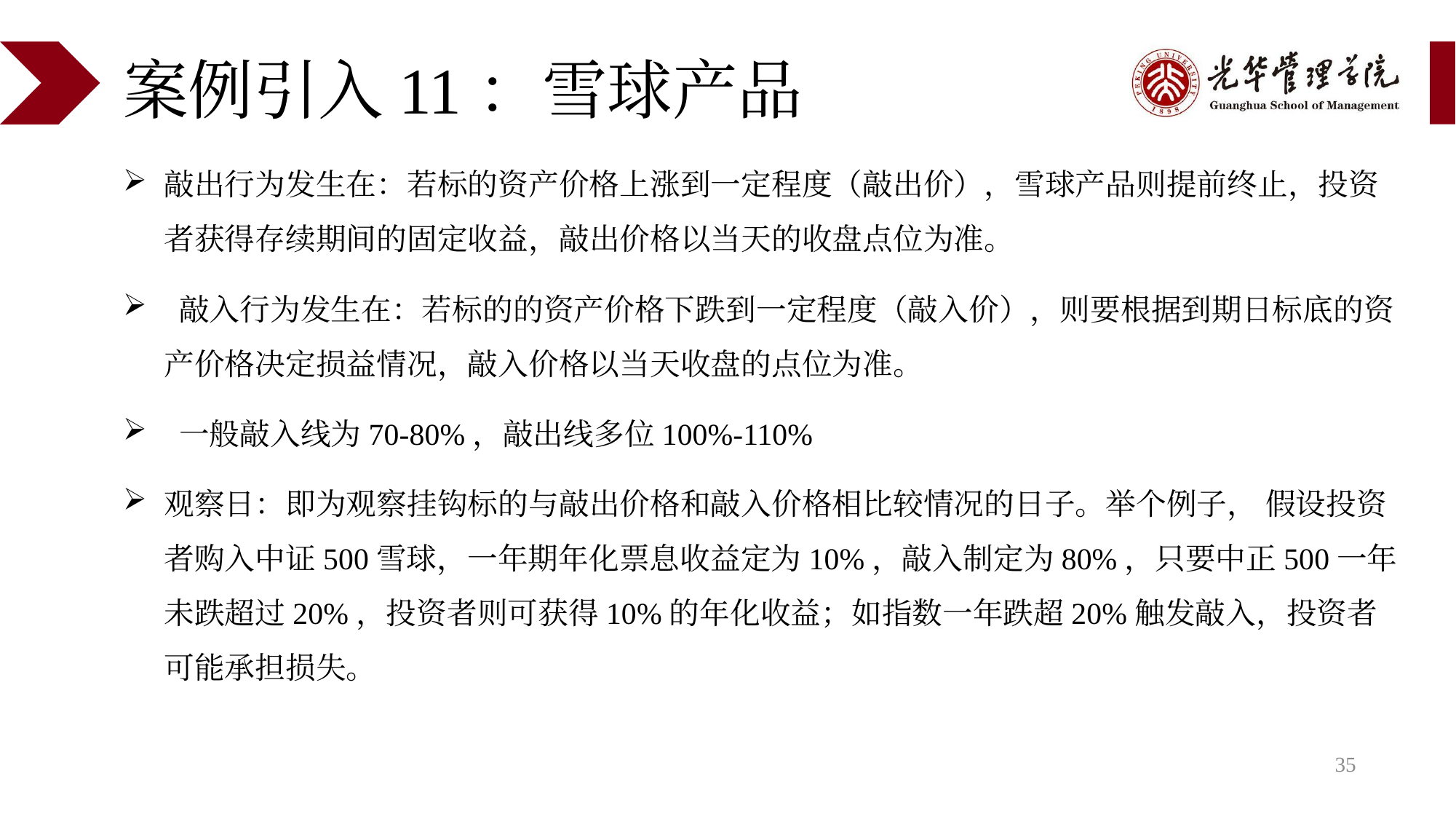

# 案例引入11：雪球产品
敲出行为发生在：若标的资产价格上涨到一定程度（敲出价），雪球产品则提前终止，投资者获得存续期间的固定收益，敲出价格以当天的收盘点位为准。
 敲入行为发生在：若标的的资产价格下跌到一定程度（敲入价），则要根据到期日标底的资产价格决定损益情况，敲入价格以当天收盘的点位为准。
 一般敲入线为70-80%，敲出线多位100%-110%
观察日：即为观察挂钩标的与敲出价格和敲入价格相比较情况的日子。举个例子， 假设投资者购入中证500雪球，一年期年化票息收益定为10%，敲入制定为80%，只要中正500一年未跌超过20%，投资者则可获得10%的年化收益；如指数一年跌超20%触发敲入，投资者可能承担损失。
35